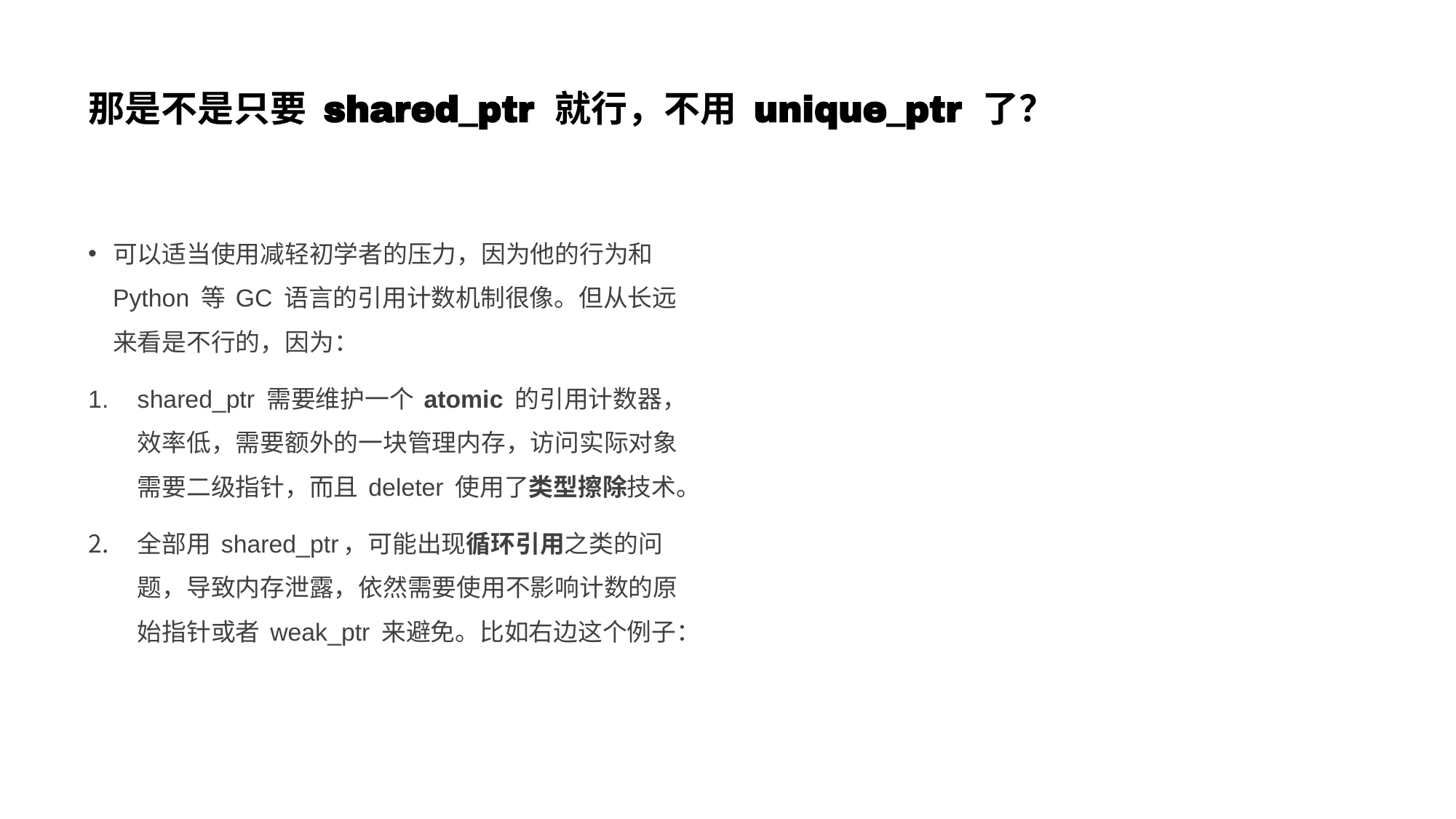

# 那是不是只要 shared_ptr 就行，不用 unique_ptr 了？
可以适当使用减轻初学者的压力，因为他的行为和 Python 等 GC 语言的引用计数机制很像。但从长远来看是不行的，因为：
shared_ptr 需要维护一个 atomic 的引用计数器，效率低，需要额外的一块管理内存，访问实际对象需要二级指针，而且 deleter 使用了类型擦除技术。
全部用 shared_ptr，可能出现循环引用之类的问题，导致内存泄露，依然需要使用不影响计数的原始指针或者 weak_ptr 来避免。比如右边这个例子：